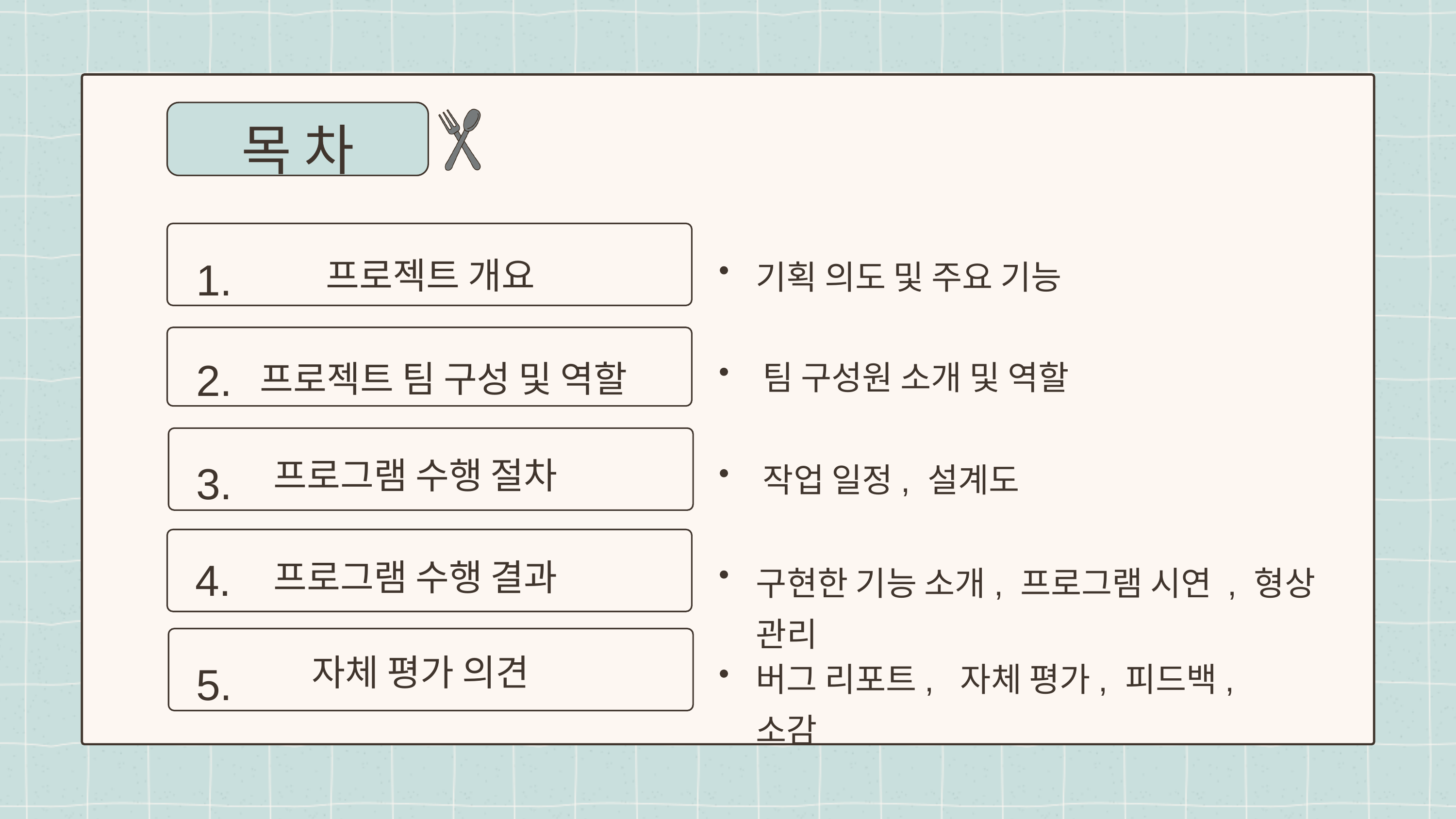

목 차

1.
프로젝트 개요
기획 의도 및 주요 기능

2.
프로젝트 팀 구성 및 역할
팀 구성원 소개 및 역할

프로그램 수행 절차
3.
작업 일정, 설계도

4.
프로그램 수행 결과
구현한 기능 소개, 프로그램 시연 , 형상 관리

자체 평가 의견
5.
버그 리포트,  자체 평가, 피드백, 소감